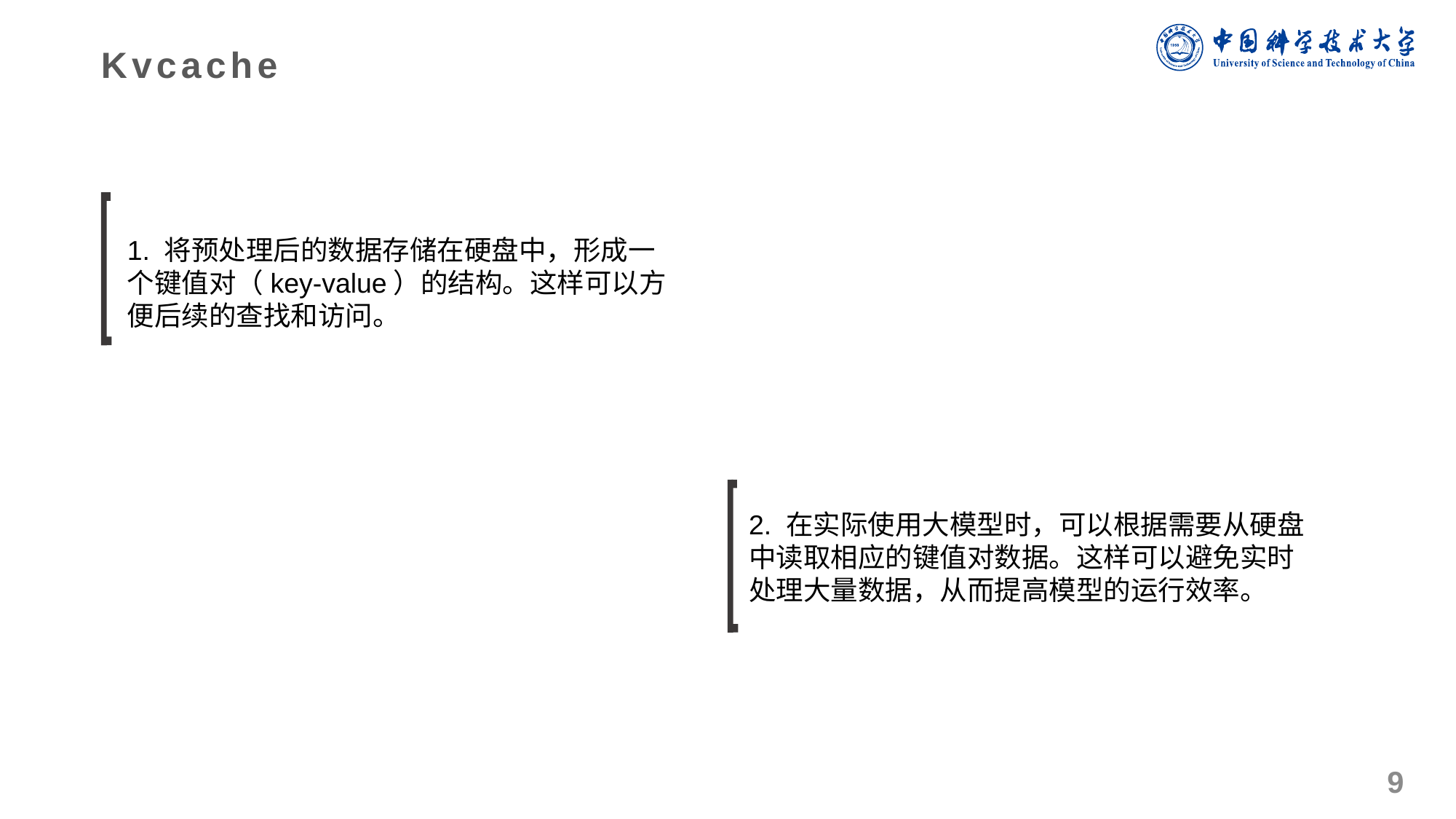

Kvcache

1. 将预处理后的数据存储在硬盘中，形成一个键值对（key-value）的结构。这样可以方便后续的查找和访问。

2. 在实际使用大模型时，可以根据需要从硬盘中读取相应的键值对数据。这样可以避免实时处理大量数据，从而提高模型的运行效率。
9